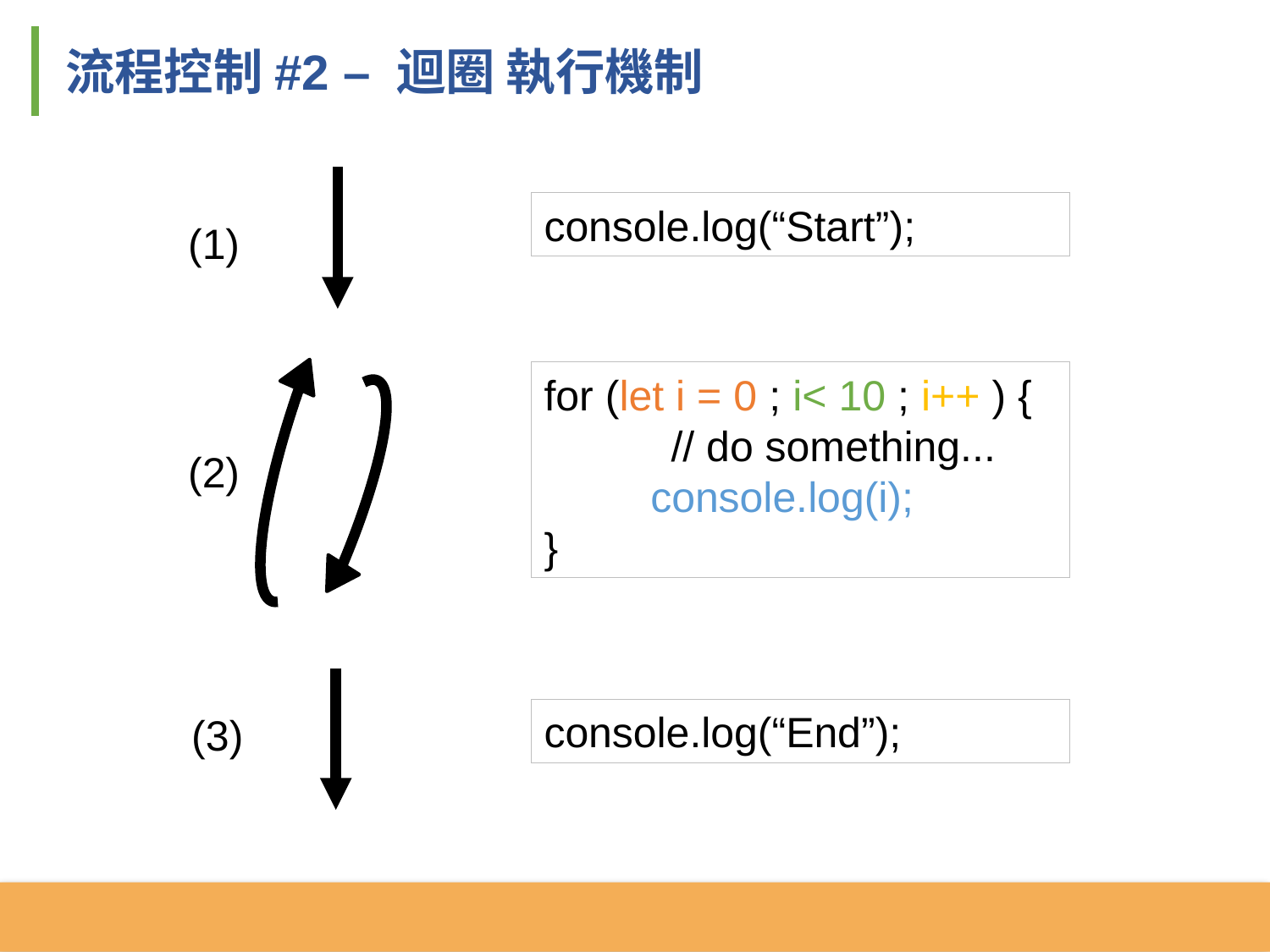

流程控制#2 – 迴圈 執行機制
console.log(“Start”);

(1)

for (let i = 0 ; i< 10 ; i++ ) {
	// do something...
         console.log(i);
}
(2)

console.log(“End”);
(3)